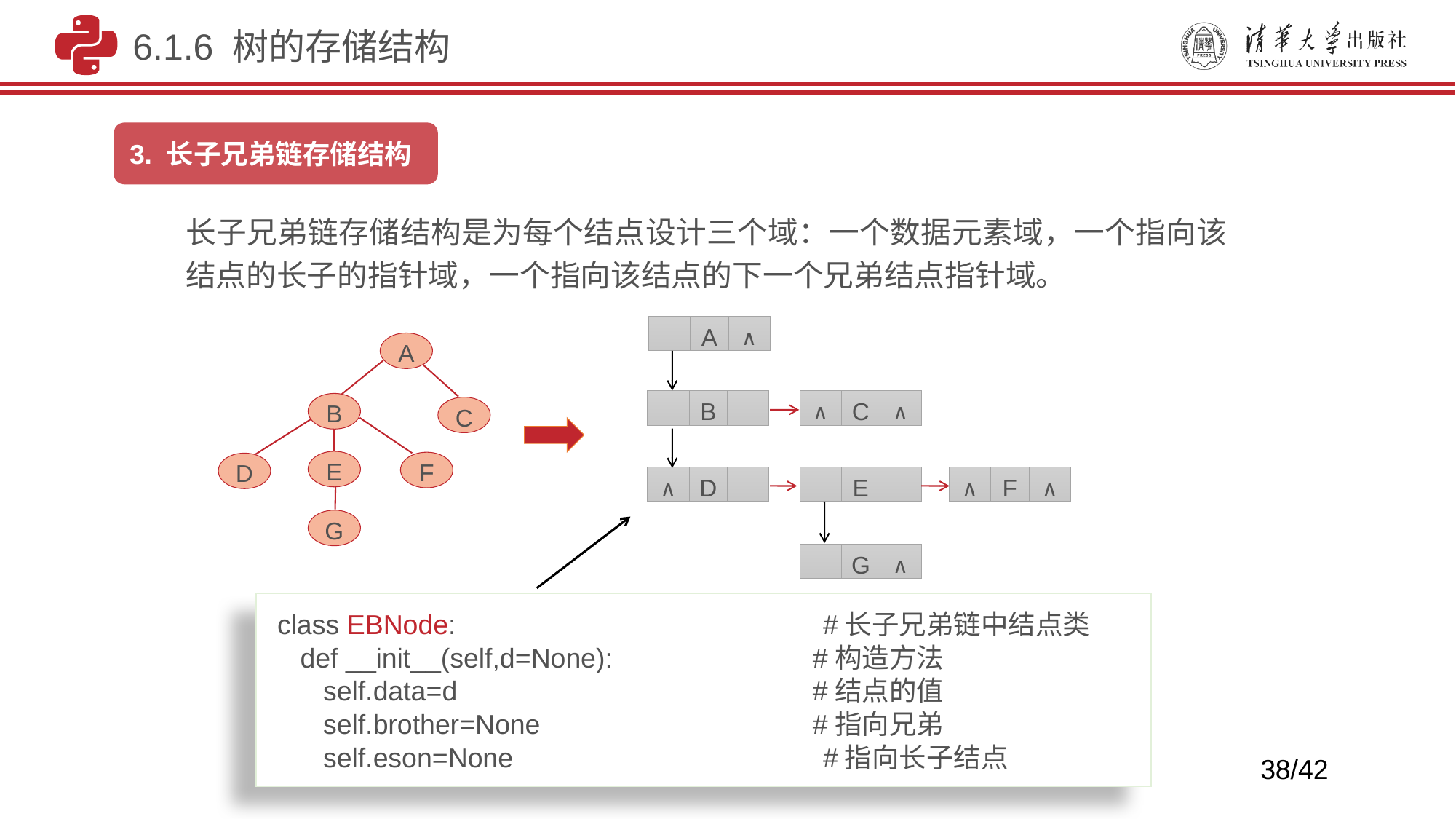

6.1.6 树的存储结构

3. 长子兄弟链存储结构
长子兄弟链存储结构是为每个结点设计三个域：一个数据元素域，一个指向该结点的长子的指针域，一个指向该结点的下一个兄弟结点指针域。

A
∧

B

∧

C
∧

∧

D

E

∧

F
∧

G
∧
A

B
C

E
F
D

G

class EBNode:		      		#长子兄弟链中结点类
   def __init__(self,d=None):      	             #构造方法
      self.data=d			             #结点的值
      self.brother=None		             #指向兄弟
      self.eson=None			#指向长子结点
38/42